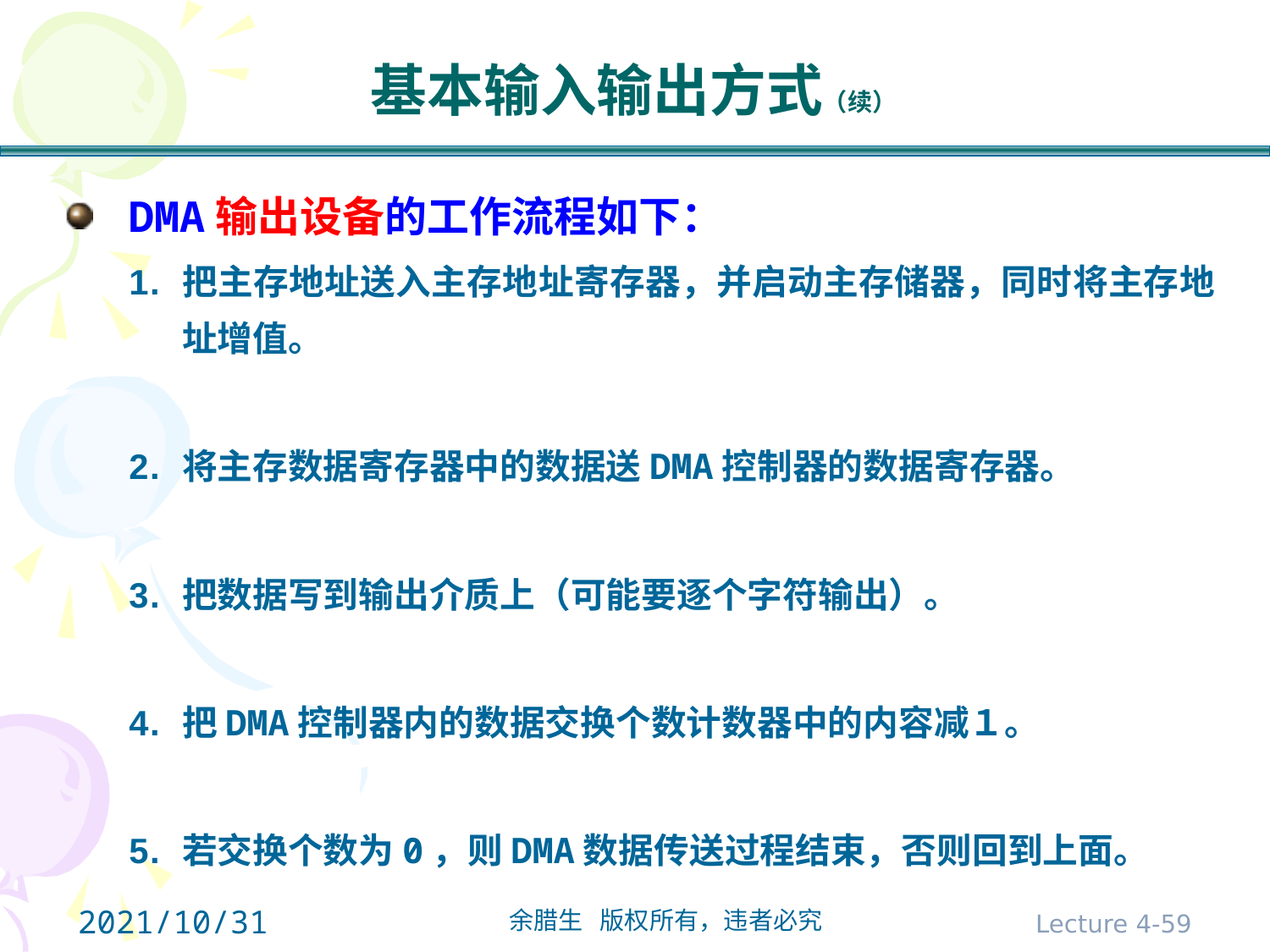

# 基本输入输出方式（续）
DMA输出设备的工作流程如下：
把主存地址送入主存地址寄存器，并启动主存储器，同时将主存地址增值。

将主存数据寄存器中的数据送DMA控制器的数据寄存器。

把数据写到输出介质上（可能要逐个字符输出）。

把DMA控制器内的数据交换个数计数器中的内容减１。

若交换个数为0，则DMA数据传送过程结束，否则回到上面。
2021/10/31
Lecture 4-59